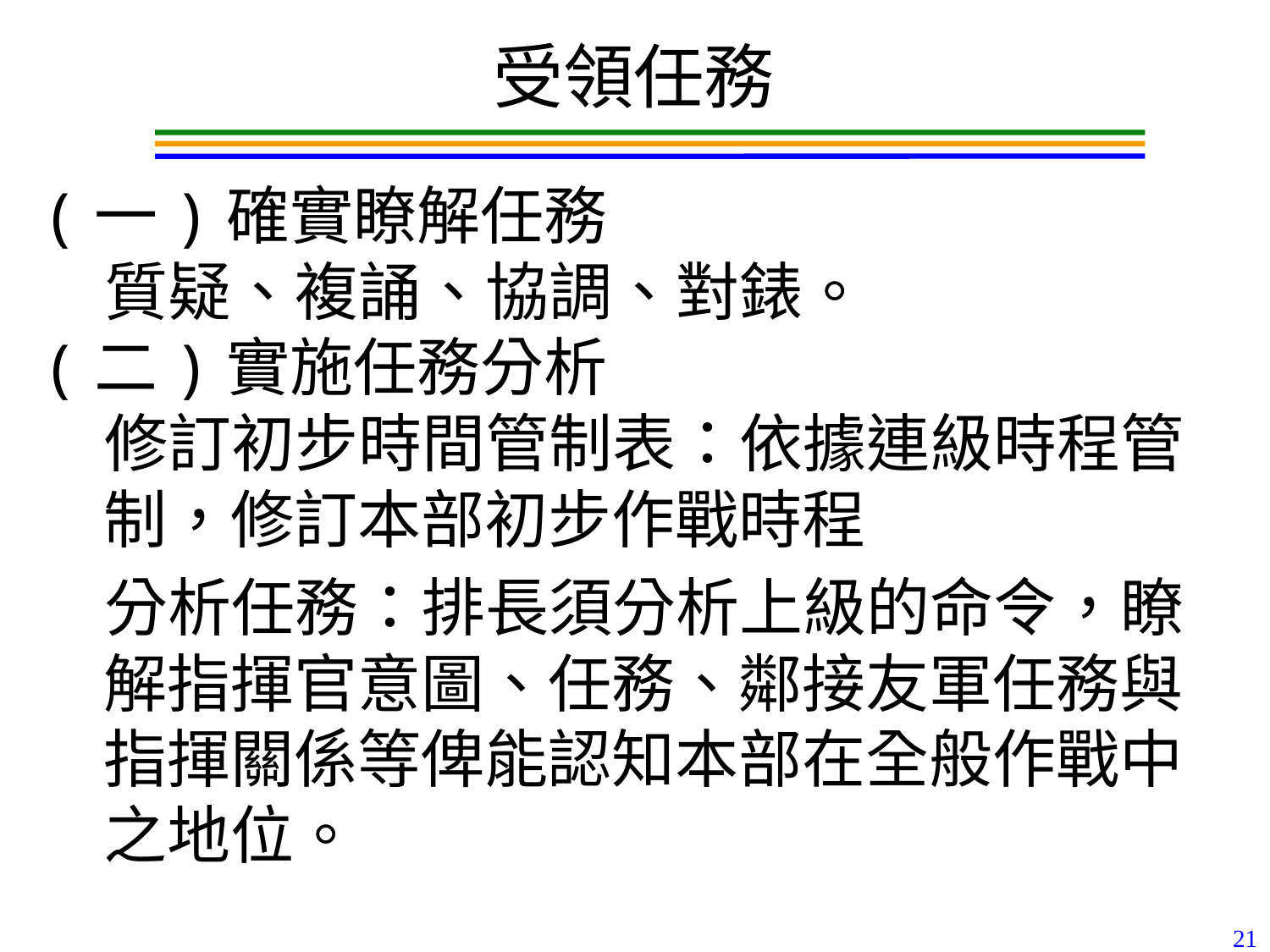

受領任務
(一)確實瞭解任務
　質疑、複誦、協調、對錶。
(二)實施任務分析
　修訂初步時間管制表：依據連級時程管
制，修訂本部初步作戰時程
　分析任務：排長須分析上級的命令，瞭解指揮官意圖、任務、鄰接友軍任務與指揮關係等俾能認知本部在全般作戰中之地位。
21